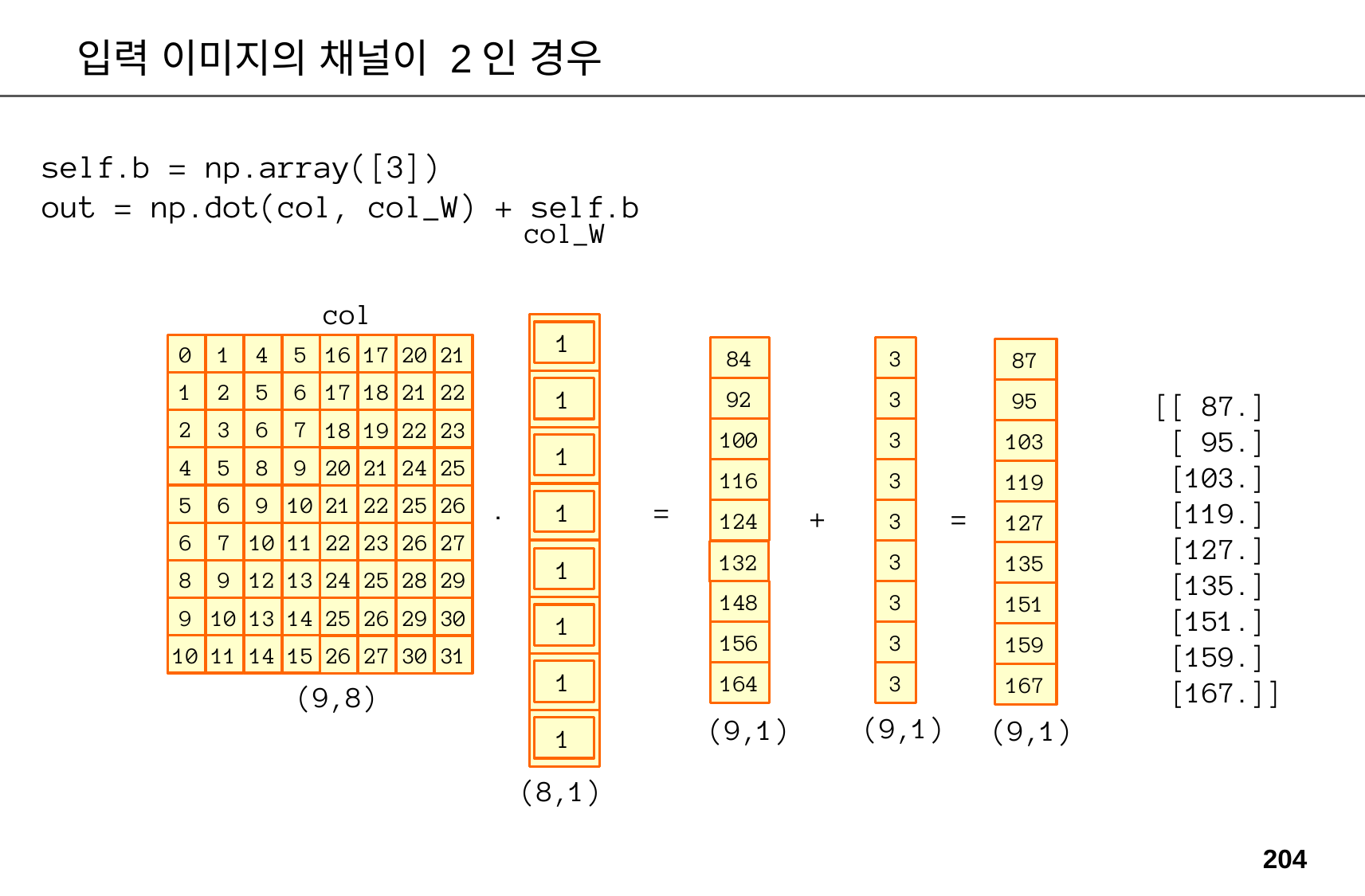

입력 이미지의 채널이 2인 경우
self.b = np.array([3])
out = np.dot(col, col_W) + self.b
col_W
col

1

1

1

1
0
1
4
5
16
17
20
21
3
84
87
1
2
5
6
17
18
21
22
3
92
95
[[ 87.]
 [ 95.]
 [103.]
 [119.]
 [127.]
 [135.]
 [151.]
 [159.]
 [167.]]
2
3
6
7
18
19
22
23
3
100
103
4
5
8
9
20
21
24
25
3
116
119
.
5
6
9
10
21
22
25
26
=
+
=
3
124
127
6
7
10
11
22
23
26
27
3

1

1

1

1
132
135
8
9
12
13
24
25
28
29
3
148
151
9
10
13
14
25
26
29
30
3
156
159
10
11
14
15
26
27
30
31
3
164
167
(9,8)
(9,1)
(9,1)
(9,1)
(8,1)